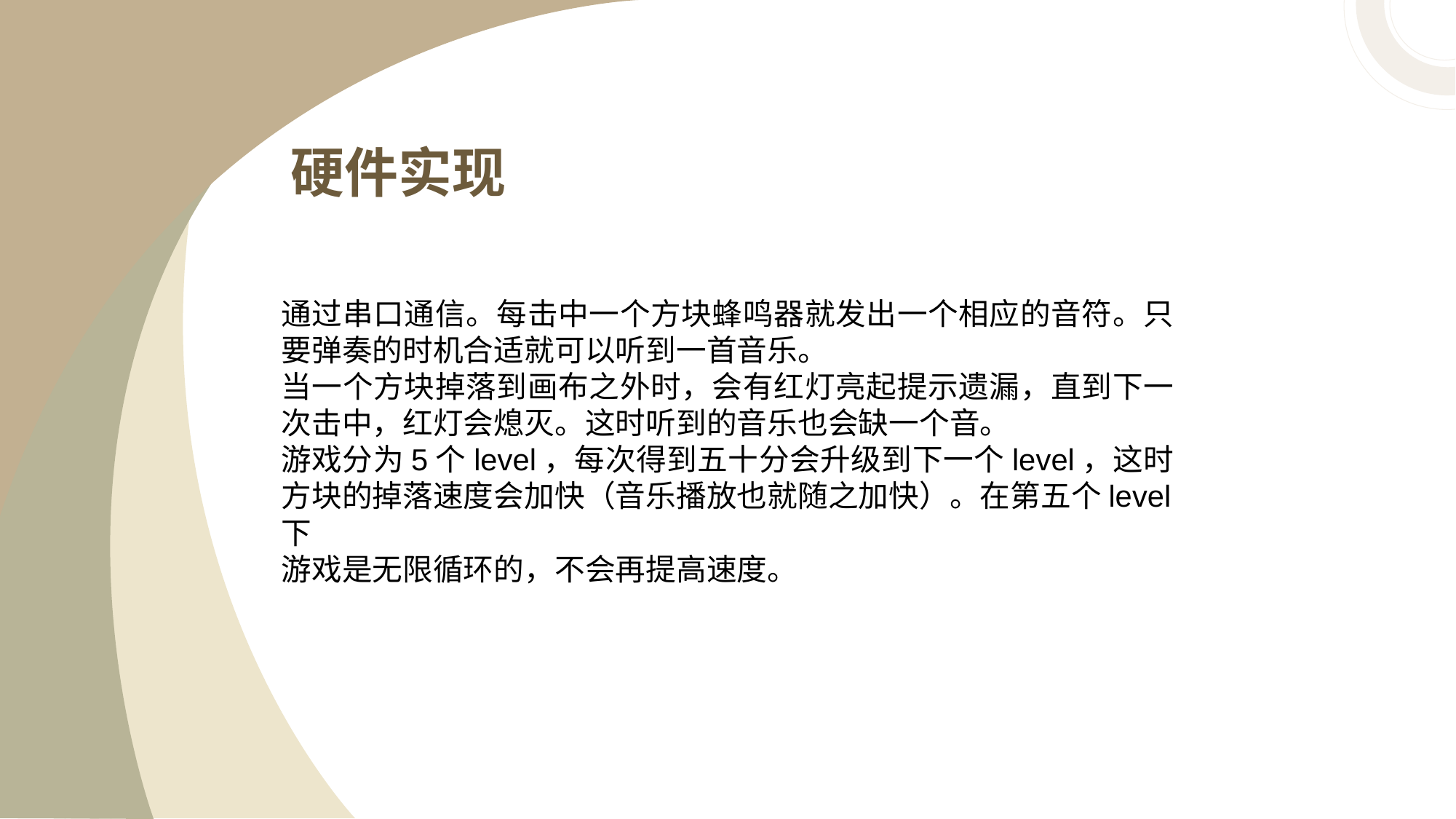

硬件实现
通过串口通信。每击中一个方块蜂鸣器就发出一个相应的音符。只要弹奏的时机合适就可以听到一首音乐。
当一个方块掉落到画布之外时，会有红灯亮起提示遗漏，直到下一次击中，红灯会熄灭。这时听到的音乐也会缺一个音。
游戏分为5个level，每次得到五十分会升级到下一个level，这时方块的掉落速度会加快（音乐播放也就随之加快）。在第五个level下
游戏是无限循环的，不会再提高速度。